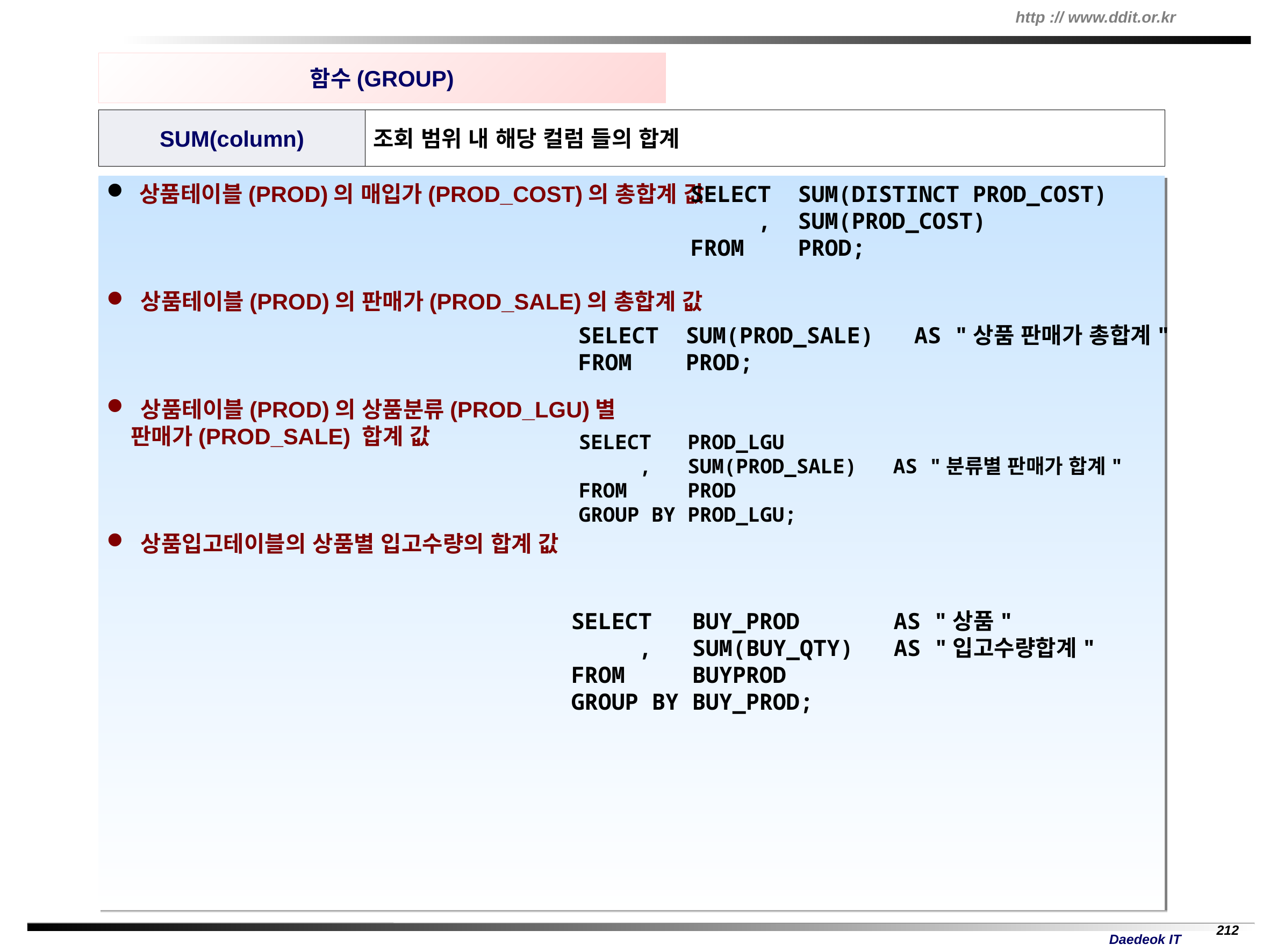

함수(GROUP)
SUM(column)
조회 범위 내 해당 컬럼 들의 합계
 상품테이블(PROD)의 매입가(PROD_COST)의 총합계 값

 상품테이블(PROD)의 판매가(PROD_SALE)의 총합계 값

 상품테이블(PROD)의 상품분류(PROD_LGU)별
   판매가(PROD_SALE) 합계 값

 상품입고테이블의 상품별 입고수량의 합계 값

SELECT  SUM(DISTINCT PROD_COST)
     ,  SUM(PROD_COST)
FROM    PROD;
SELECT  SUM(PROD_SALE)   AS "상품 판매가 총합계"
FROM    PROD;
SELECT   PROD_LGU
     ,   SUM(PROD_SALE)   AS "분류별 판매가 합계"
FROM     PROD
GROUP BY PROD_LGU;
SELECT   BUY_PROD       AS "상품"
     ,   SUM(BUY_QTY)   AS "입고수량합계"
FROM     BUYPROD
GROUP BY BUY_PROD;